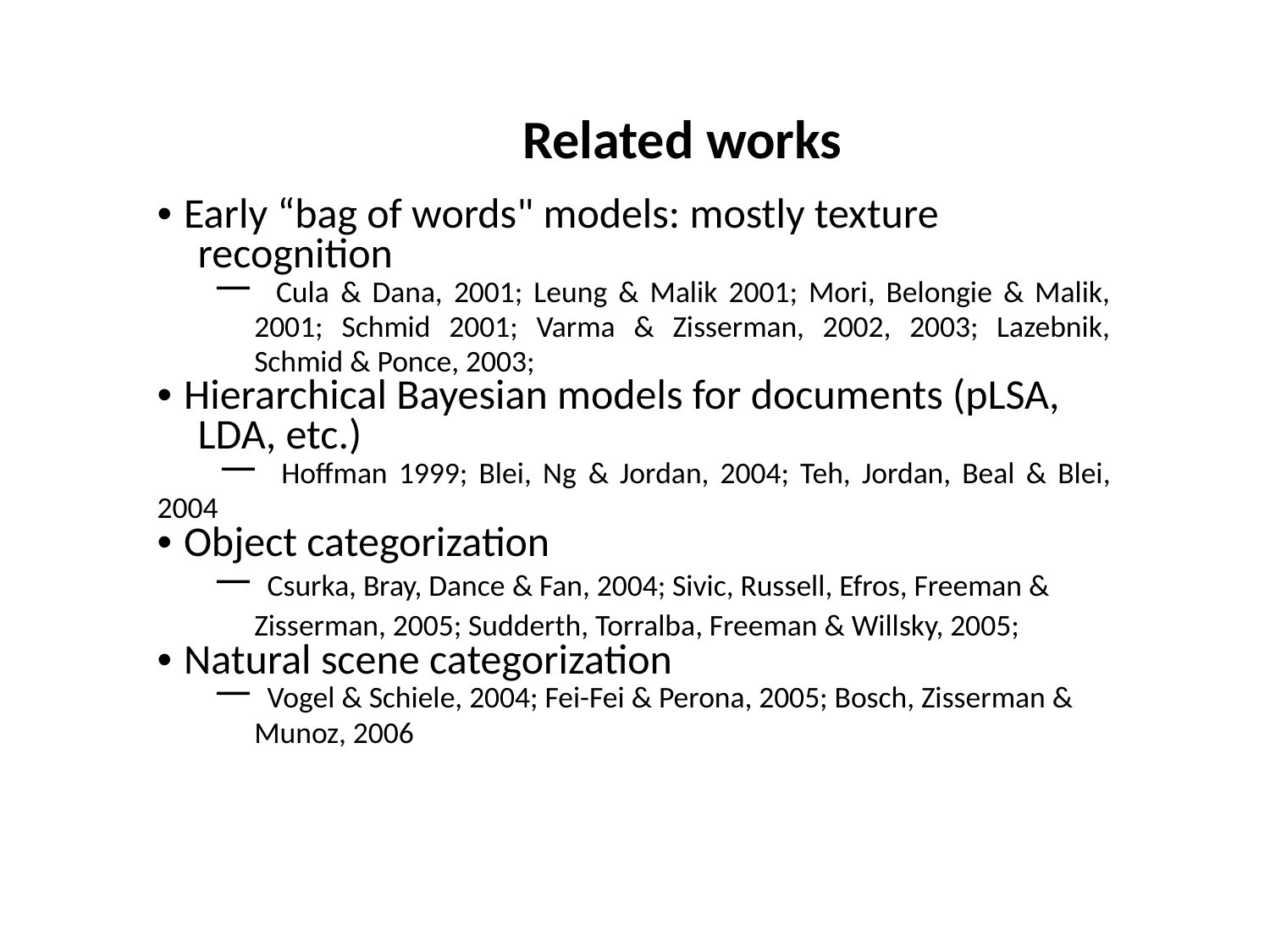

Related works
• Early “bag of words" models: mostly texture recognition
一 Cula & Dana, 2001; Leung & Malik 2001; Mori, Belongie & Malik, 2001; Schmid 2001; Varma & Zisserman, 2002, 2003; Lazebnik, Schmid & Ponce, 2003;
• Hierarchical Bayesian models for documents (pLSA, LDA, etc.)
一 Hoffman 1999; Blei, Ng & Jordan, 2004; Teh, Jordan, Beal & Blei, 2004
• Object categorization
一 Csurka, Bray, Dance & Fan, 2004; Sivic, Russell, Efros, Freeman & Zisserman, 2005; Sudderth, Torralba, Freeman & Willsky, 2005;
• Natural scene categorization
一 Vogel & Schiele, 2004; Fei-Fei & Perona, 2005; Bosch, Zisserman & Munoz, 2006